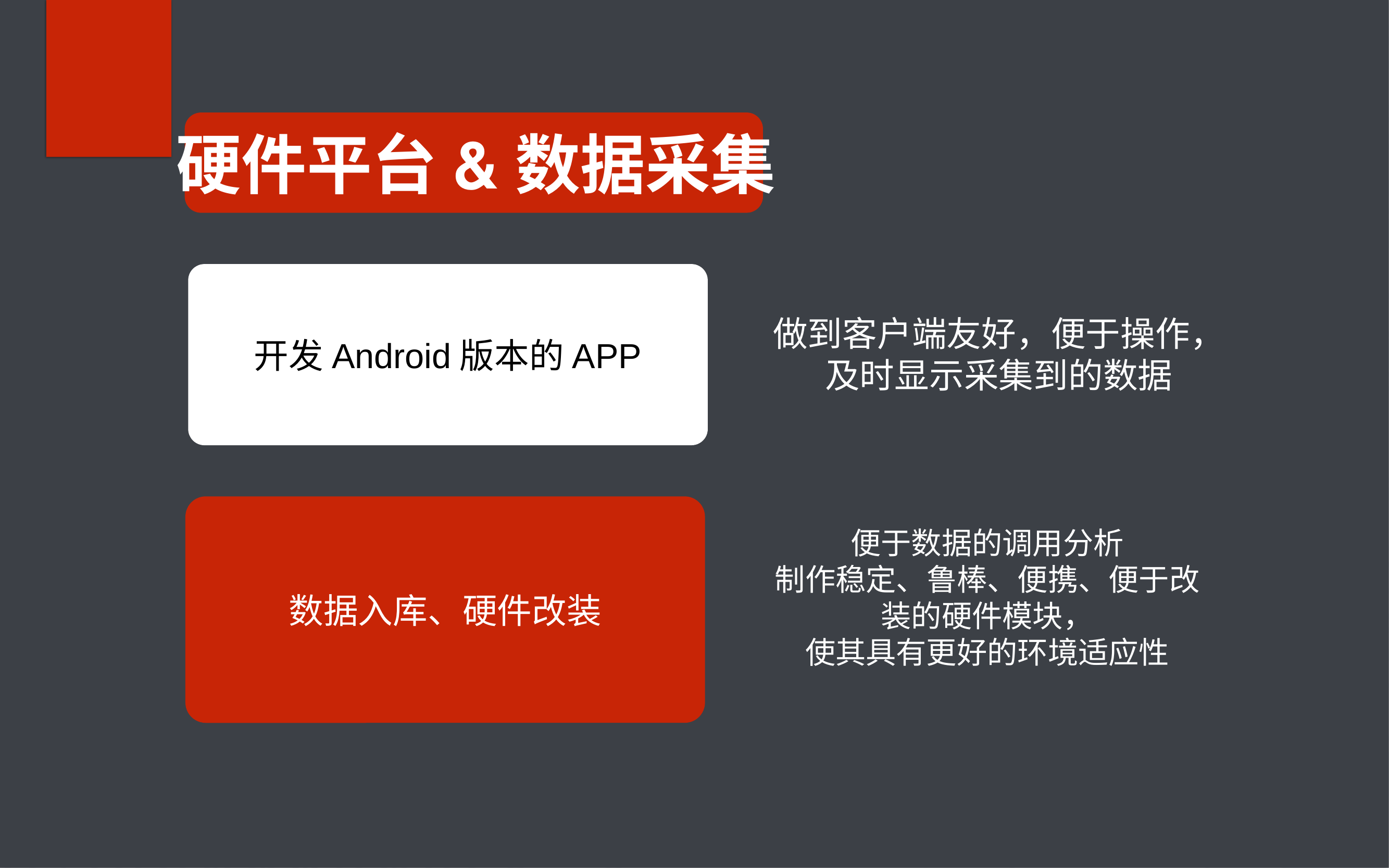

硬件平台&数据采集
开发Android版本的APP

做到客户端友好，便于操作，及时显示采集到的数据

数据入库、硬件改装
便于数据的调用分析
制作稳定、鲁棒、便携、便于改装的硬件模块，
使其具有更好的环境适应性